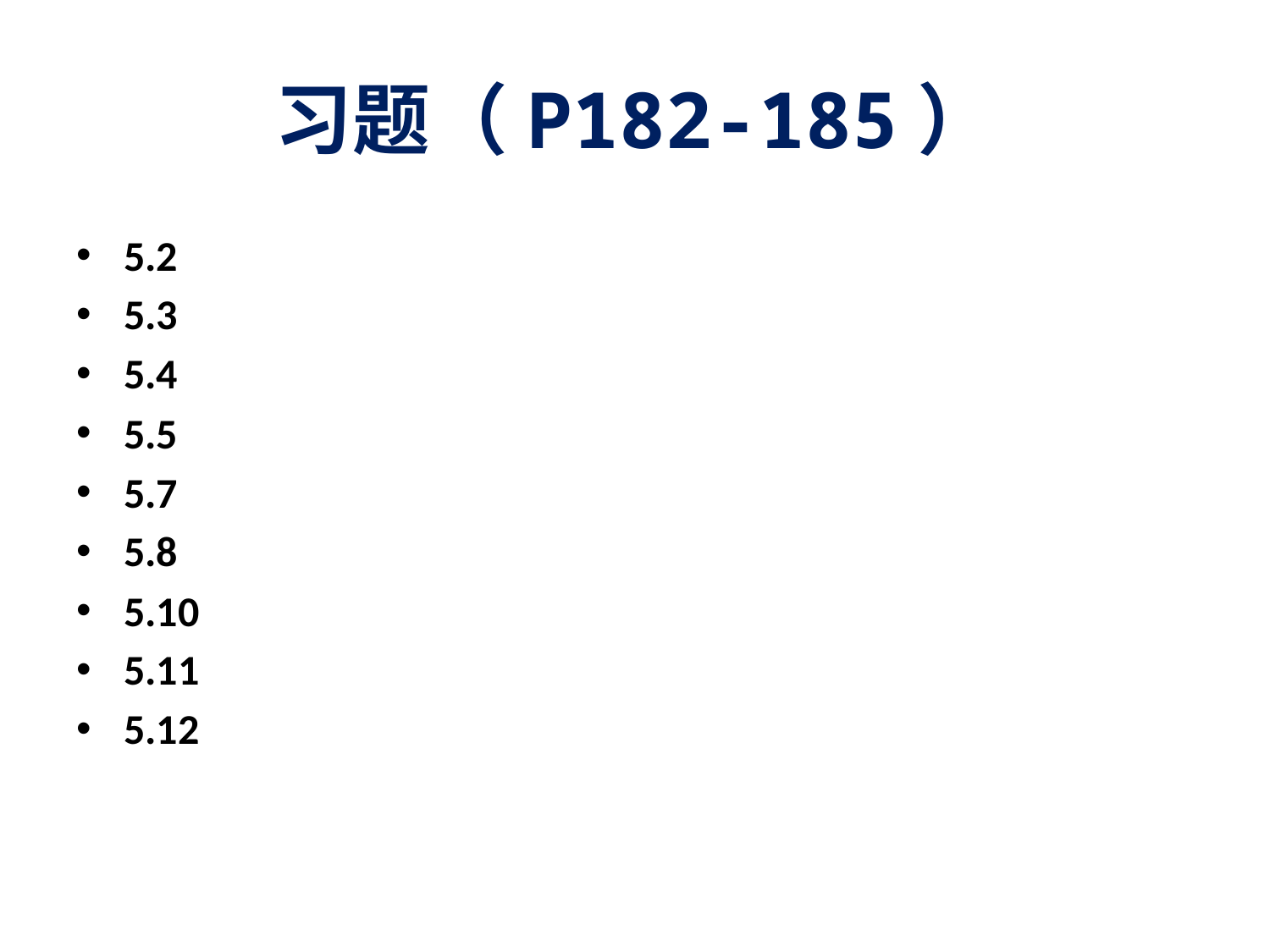

# 习题（P182-185）
5.2
5.3
5.4
5.5
5.7
5.8
5.10
5.11
5.12